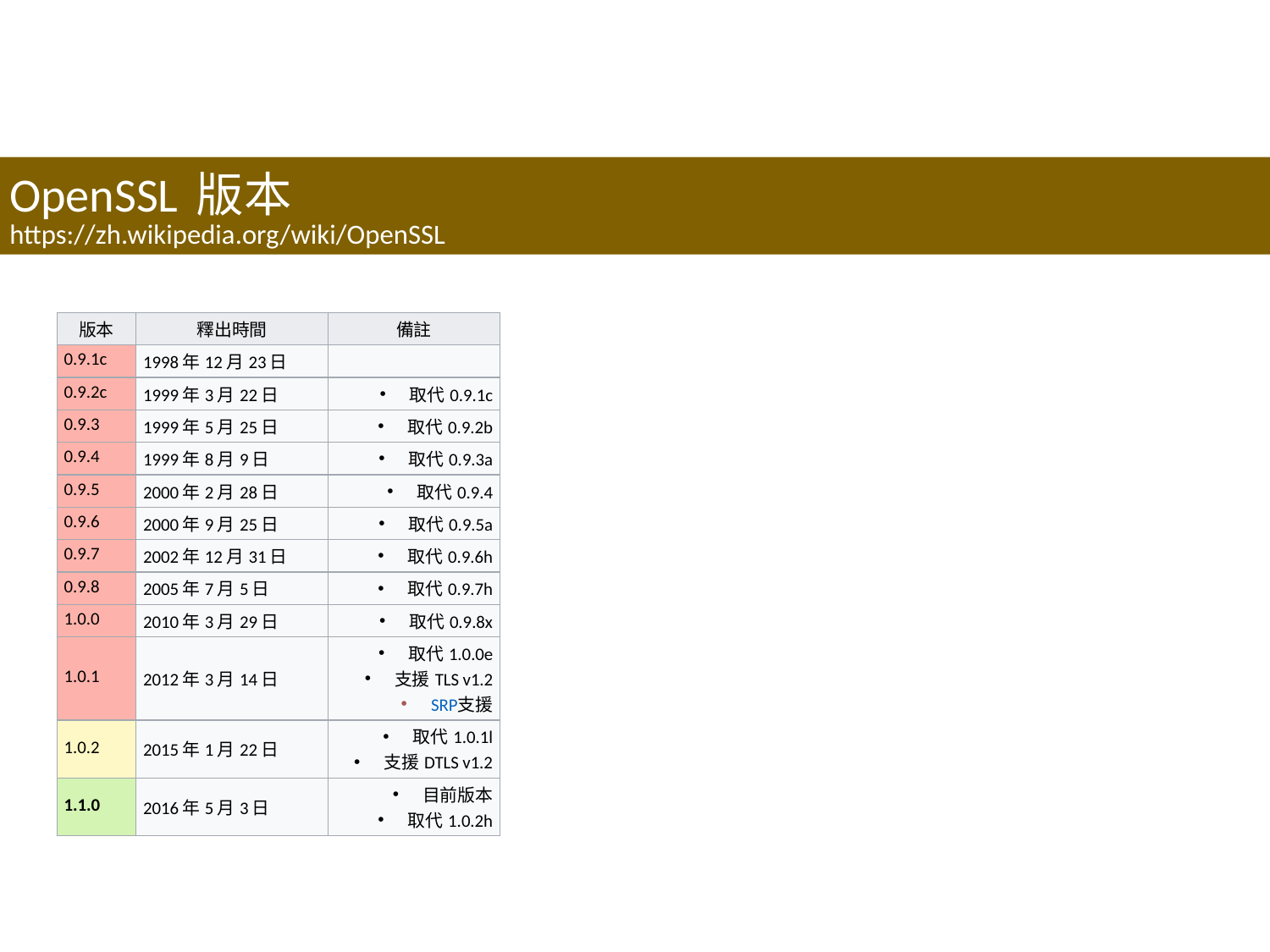

OpenSSL 版本
https://zh.wikipedia.org/wiki/OpenSSL
| 版本 | 釋出時間 | 備註 |
| --- | --- | --- |
| 0.9.1c | 1998年12月23日 |  |
| 0.9.2c | 1999年3月22日 | 取代0.9.1c |
| 0.9.3 | 1999年5月25日 | 取代0.9.2b |
| 0.9.4 | 1999年8月9日 | 取代0.9.3a |
| 0.9.5 | 2000年2月28日 | 取代0.9.4 |
| 0.9.6 | 2000年9月25日 | 取代0.9.5a |
| 0.9.7 | 2002年12月31日 | 取代0.9.6h |
| 0.9.8 | 2005年7月5日 | 取代0.9.7h |
| 1.0.0 | 2010年3月29日 | 取代0.9.8x |
| 1.0.1 | 2012年3月14日 | 取代1.0.0e 支援TLS v1.2 SRP支援 |
| 1.0.2 | 2015年1月22日 | 取代1.0.1l 支援DTLS v1.2 |
| 1.1.0 | 2016年5月3日 | 目前版本 取代1.0.2h |